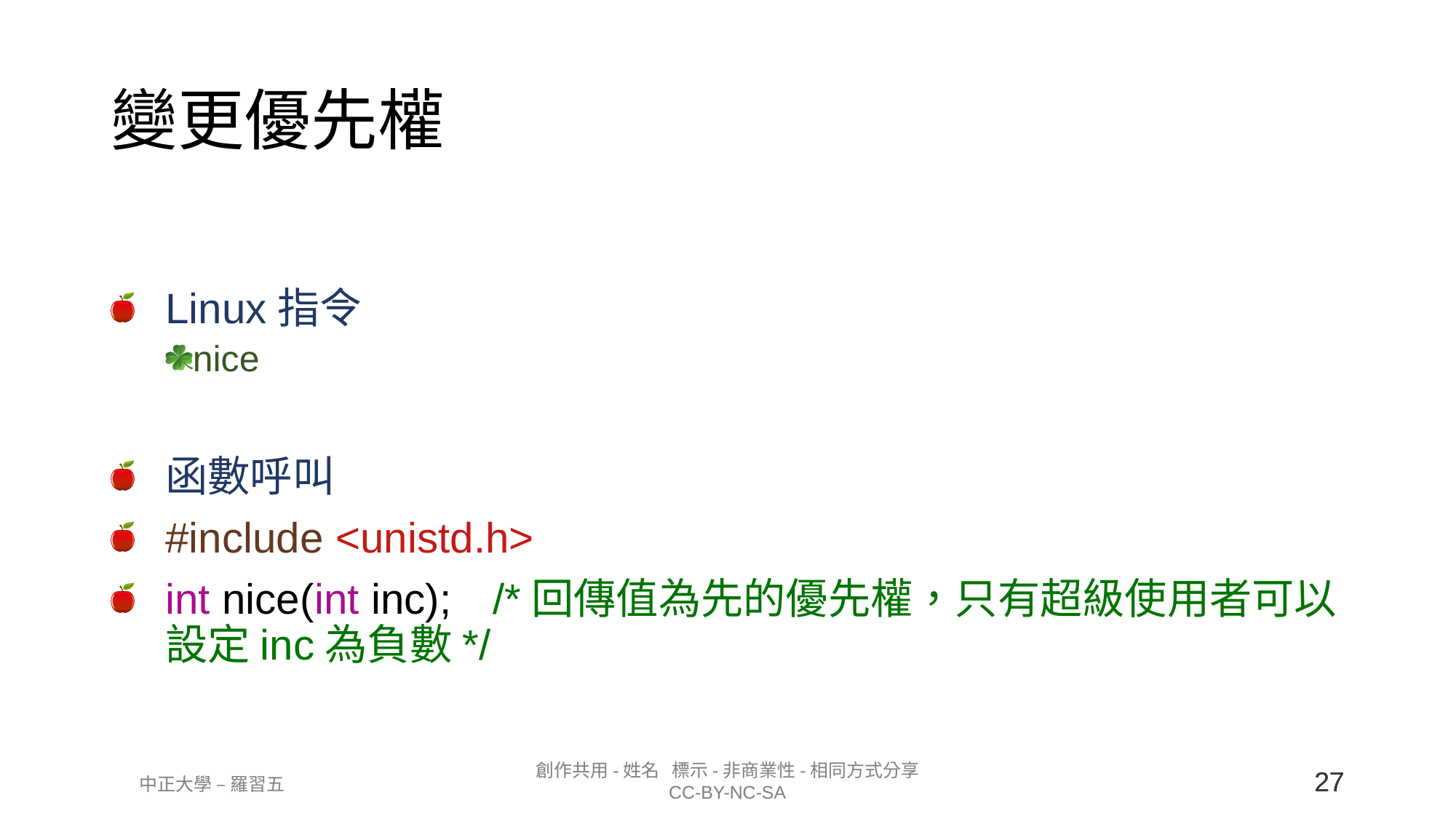

# 變更優先權
Linux指令
nice

函數呼叫
#include <unistd.h>
int nice(int inc);	/*回傳值為先的優先權，只有超級使用者可以設定inc為負數*/